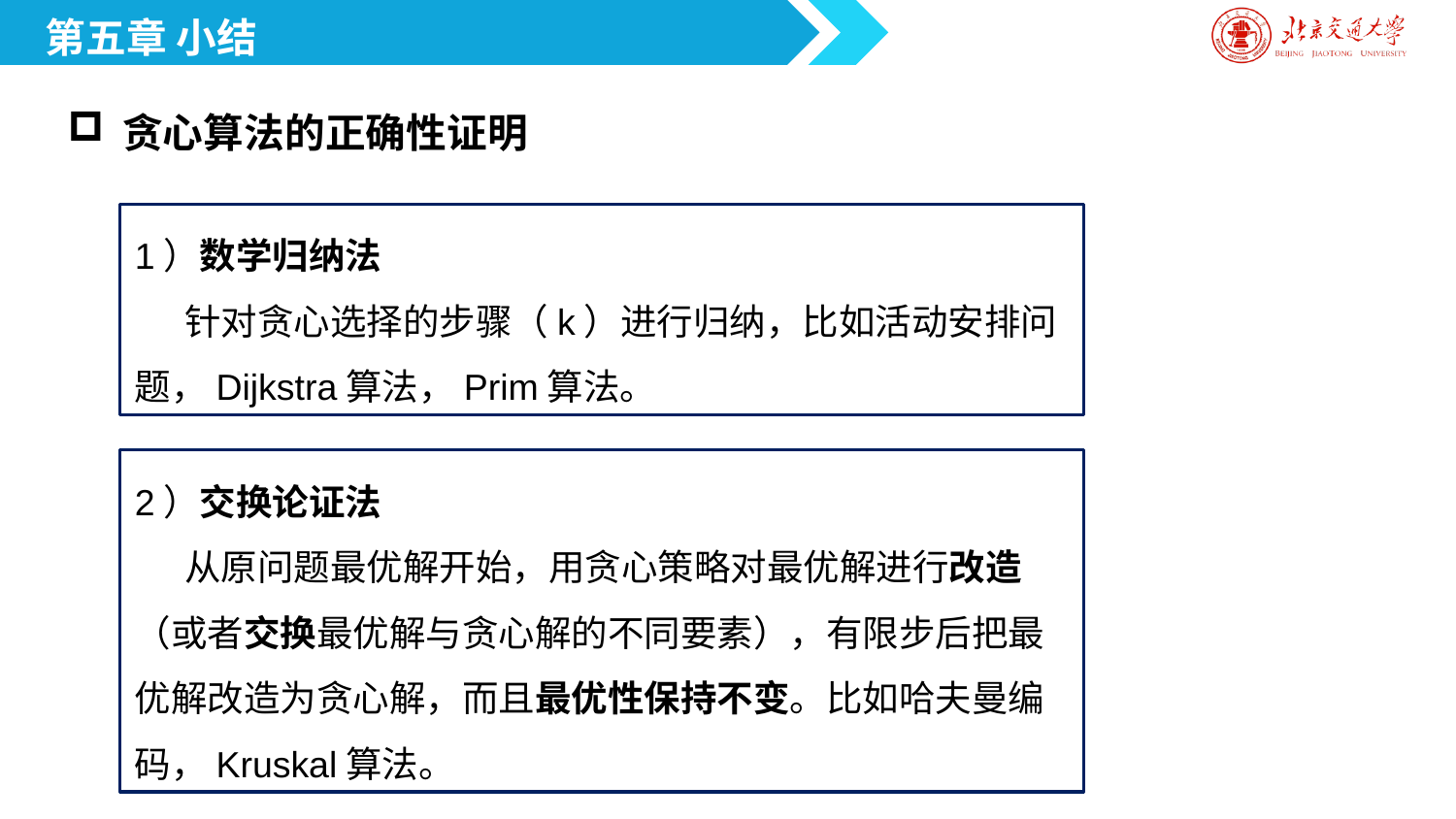

第五章 小结
贪心算法的正确性证明
1）数学归纳法
     针对贪心选择的步骤（k）进行归纳，比如活动安排问题，Dijkstra算法，Prim算法。
2）交换论证法
     从原问题最优解开始，用贪心策略对最优解进行改造（或者交换最优解与贪心解的不同要素），有限步后把最优解改造为贪心解，而且最优性保持不变。比如哈夫曼编码，Kruskal算法。